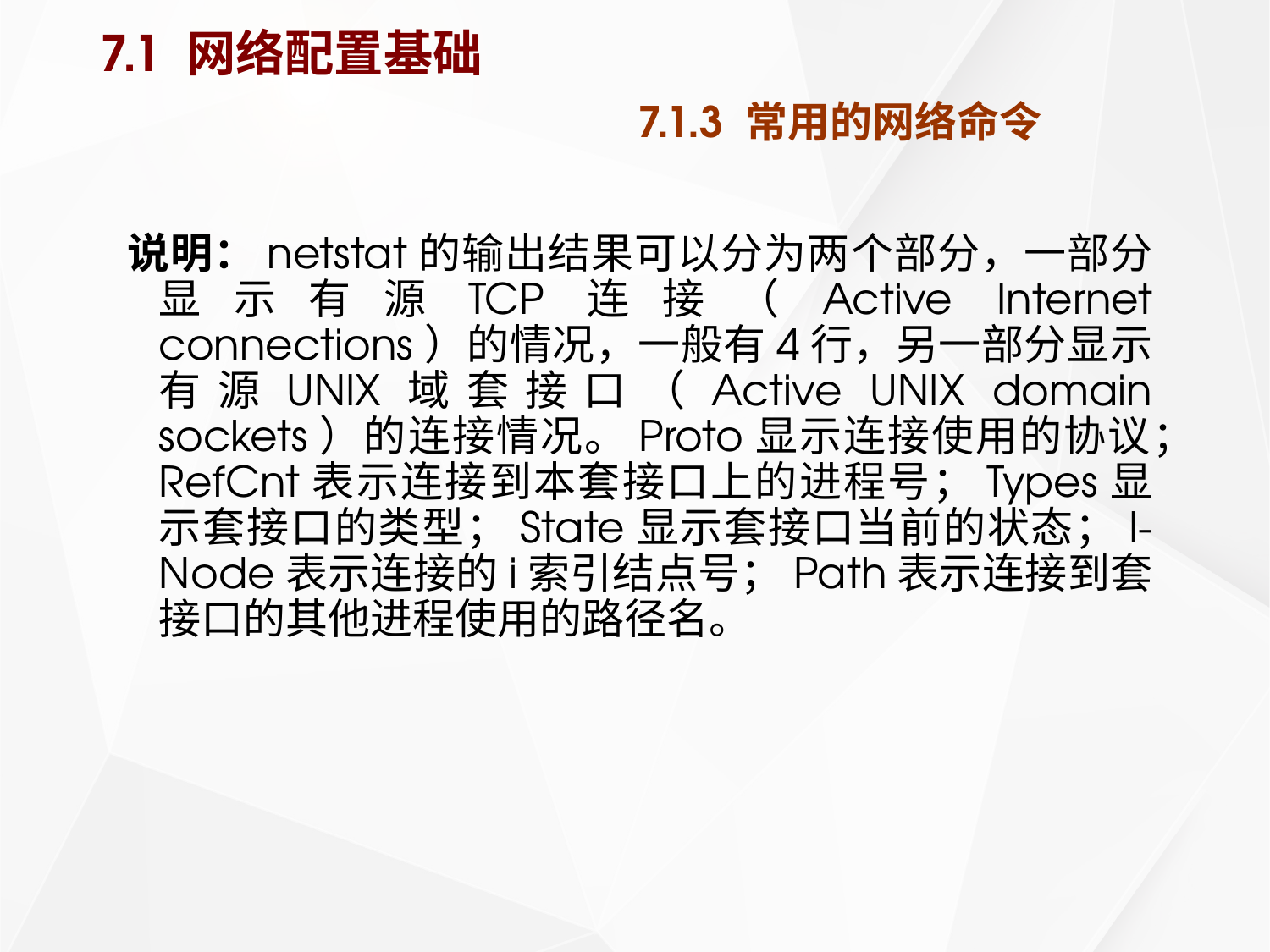

# 7.1 网络配置基础 7.1.3 常用的网络命令
说明：netstat的输出结果可以分为两个部分，一部分显示有源TCP连接（Active Internet connections）的情况，一般有4行，另一部分显示有源UNIX域套接口（Active UNIX domain sockets）的连接情况。Proto显示连接使用的协议；RefCnt表示连接到本套接口上的进程号；Types显示套接口的类型；State显示套接口当前的状态；I-Node表示连接的i索引结点号；Path表示连接到套接口的其他进程使用的路径名。